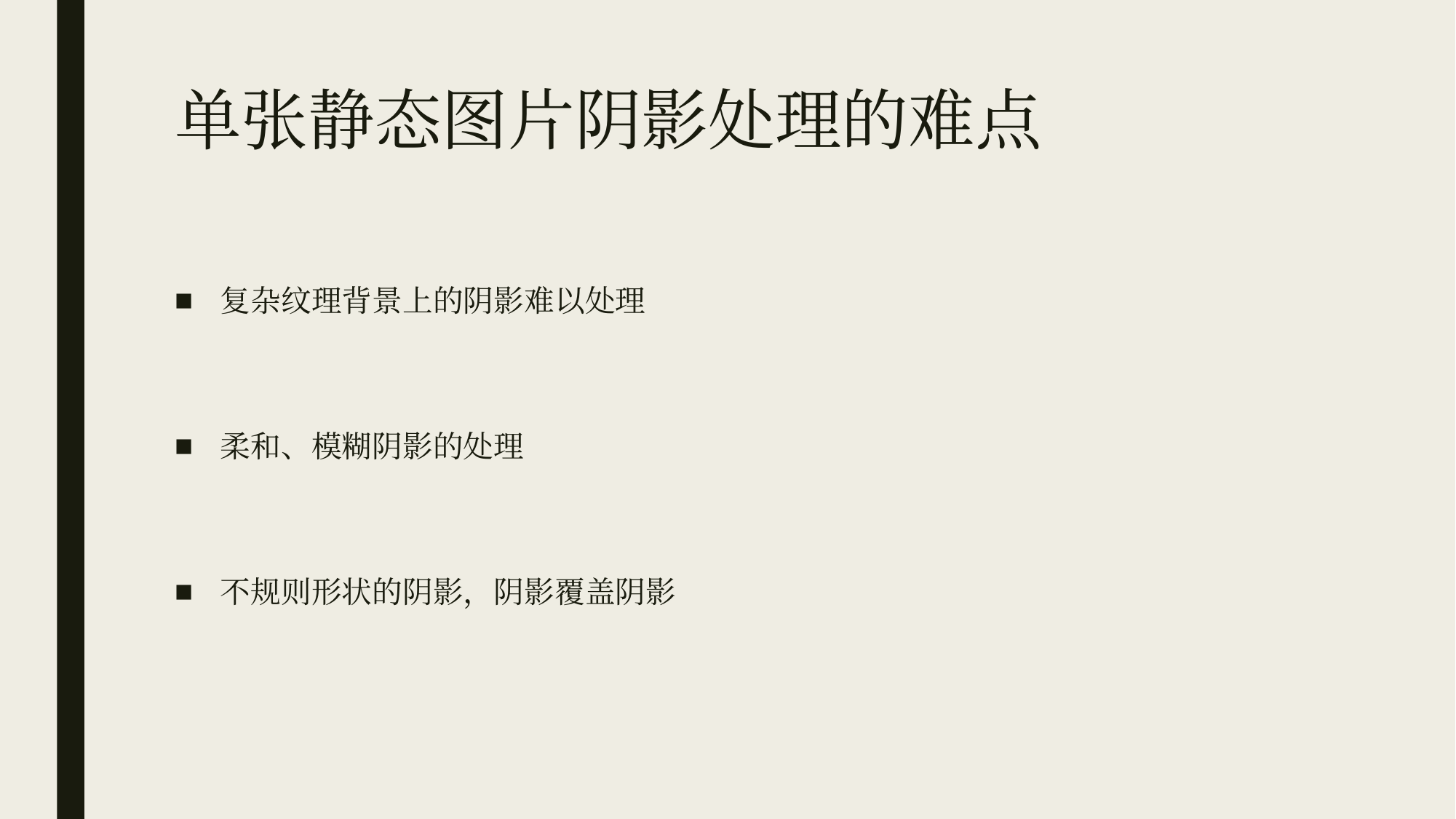

# 单张静态图片阴影处理的难点
复杂纹理背景上的阴影难以处理

柔和、模糊阴影的处理

不规则形状的阴影，阴影覆盖阴影